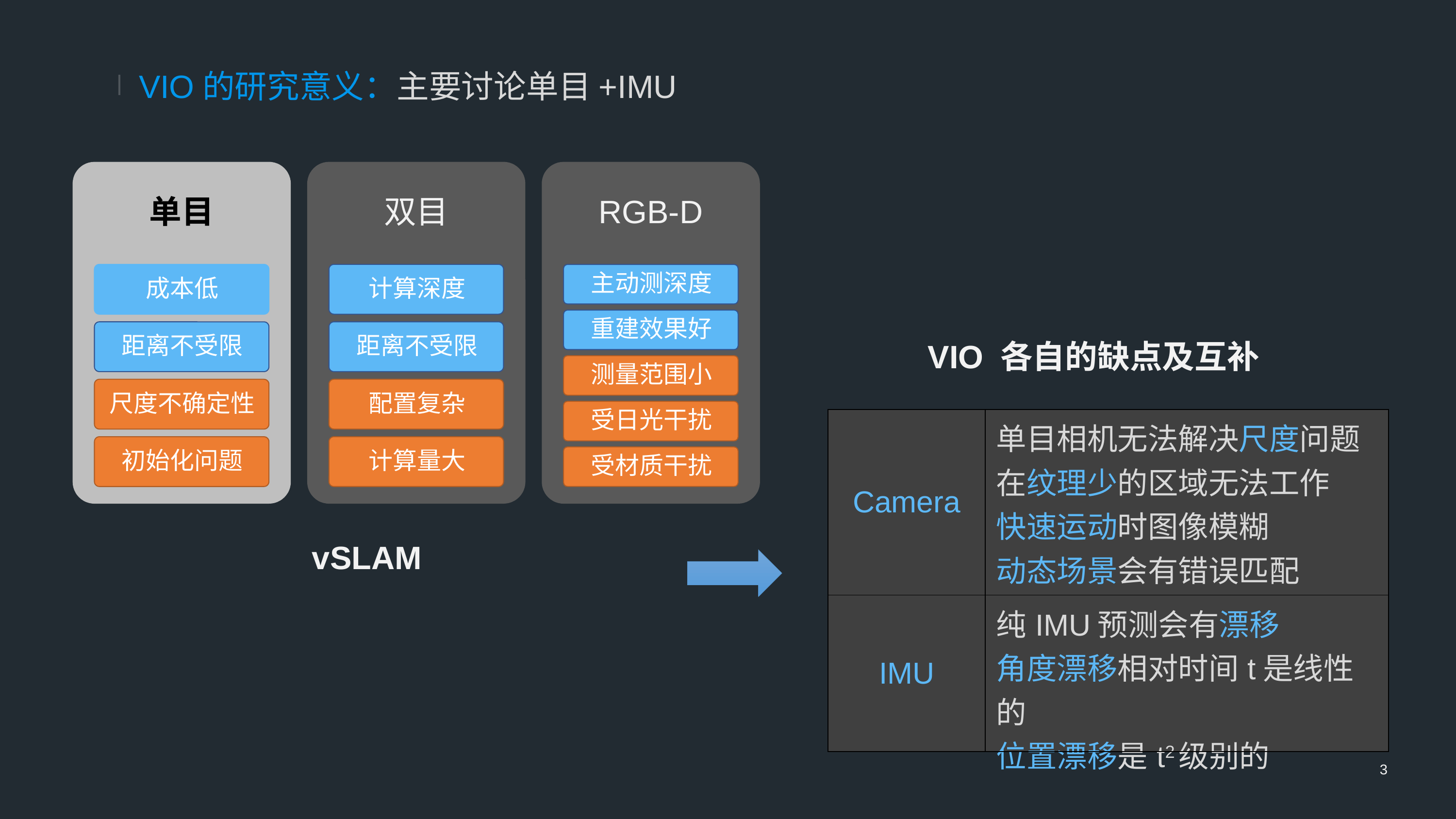

VIO的研究意义：主要讨论单目+IMU
单目
成本低
距离不受限
尺度不确定性
初始化问题
双目
计算深度
距离不受限
配置复杂
计算量大
RGB-D
主动测深度
重建效果好
测量范围小
受日光干扰
受材质干扰
VIO 各自的缺点及互补
| Camera | 单目相机无法解决尺度问题 在纹理少的区域无法工作 快速运动时图像模糊 动态场景会有错误匹配 |
| --- | --- |
| IMU | 纯IMU预测会有漂移 角度漂移相对时间t是线性的 位置漂移是t2级别的 |
vSLAM

3